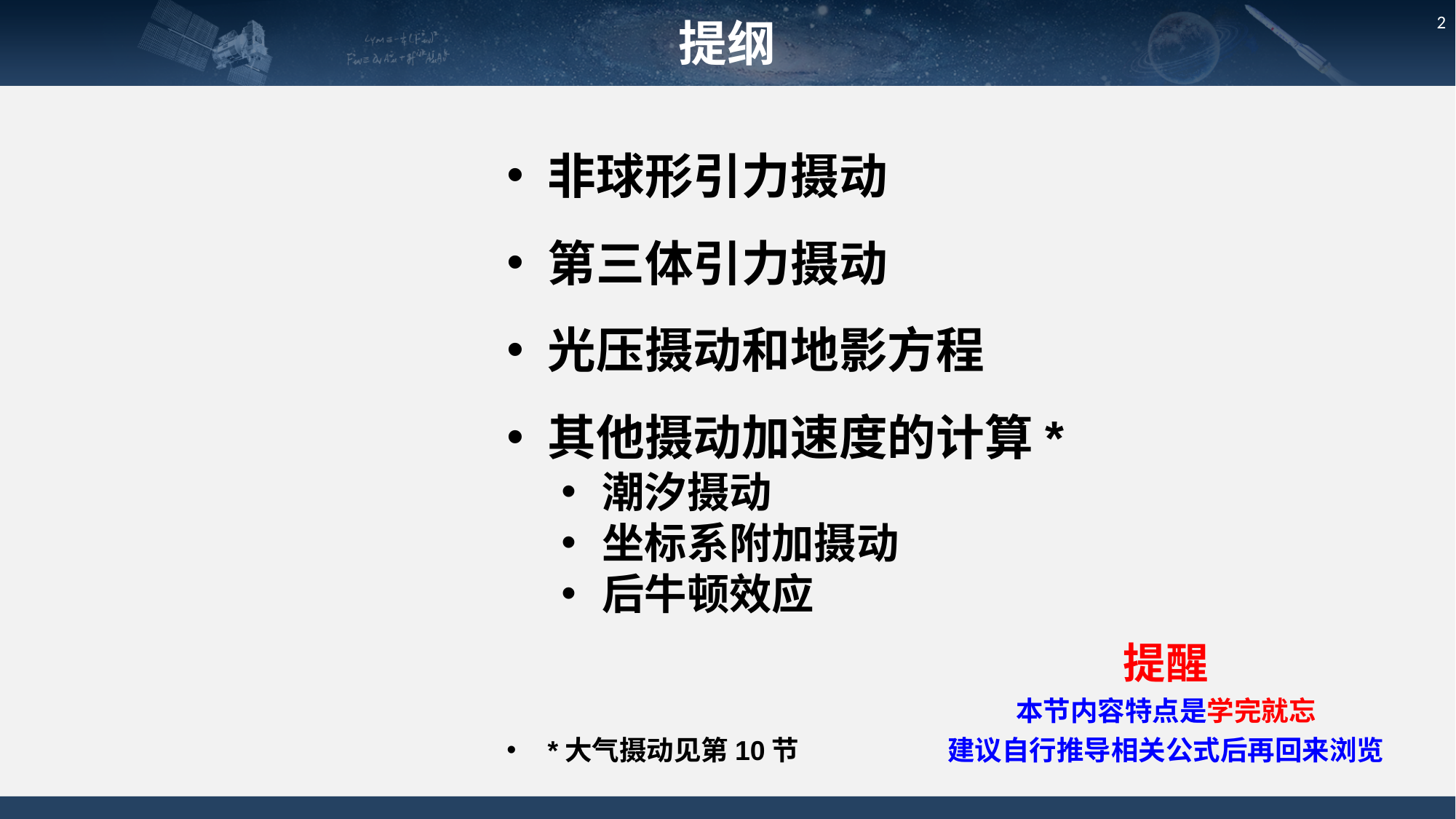

提纲
2
非球形引力摄动
第三体引力摄动
光压摄动和地影方程
其他摄动加速度的计算*
潮汐摄动
坐标系附加摄动
后牛顿效应

*大气摄动见第10节
提醒
本节内容特点是学完就忘
建议自行推导相关公式后再回来浏览